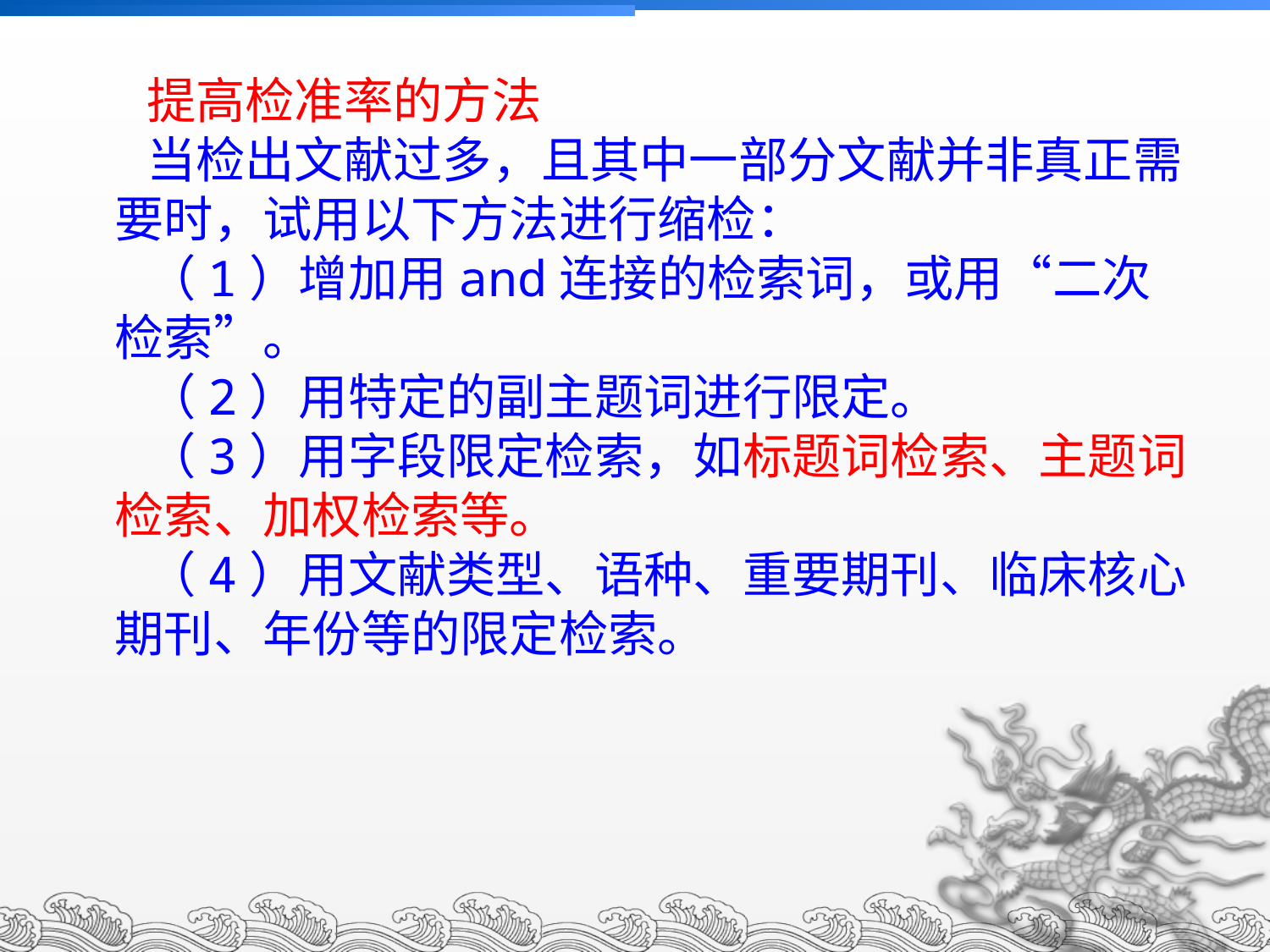

提高检准率的方法
当检出文献过多，且其中一部分文献并非真正需要时，试用以下方法进行缩检：
（1）增加用and连接的检索词，或用“二次检索”。
（2）用特定的副主题词进行限定。
（3）用字段限定检索，如标题词检索、主题词检索、加权检索等。
（4）用文献类型、语种、重要期刊、临床核心期刊、年份等的限定检索。